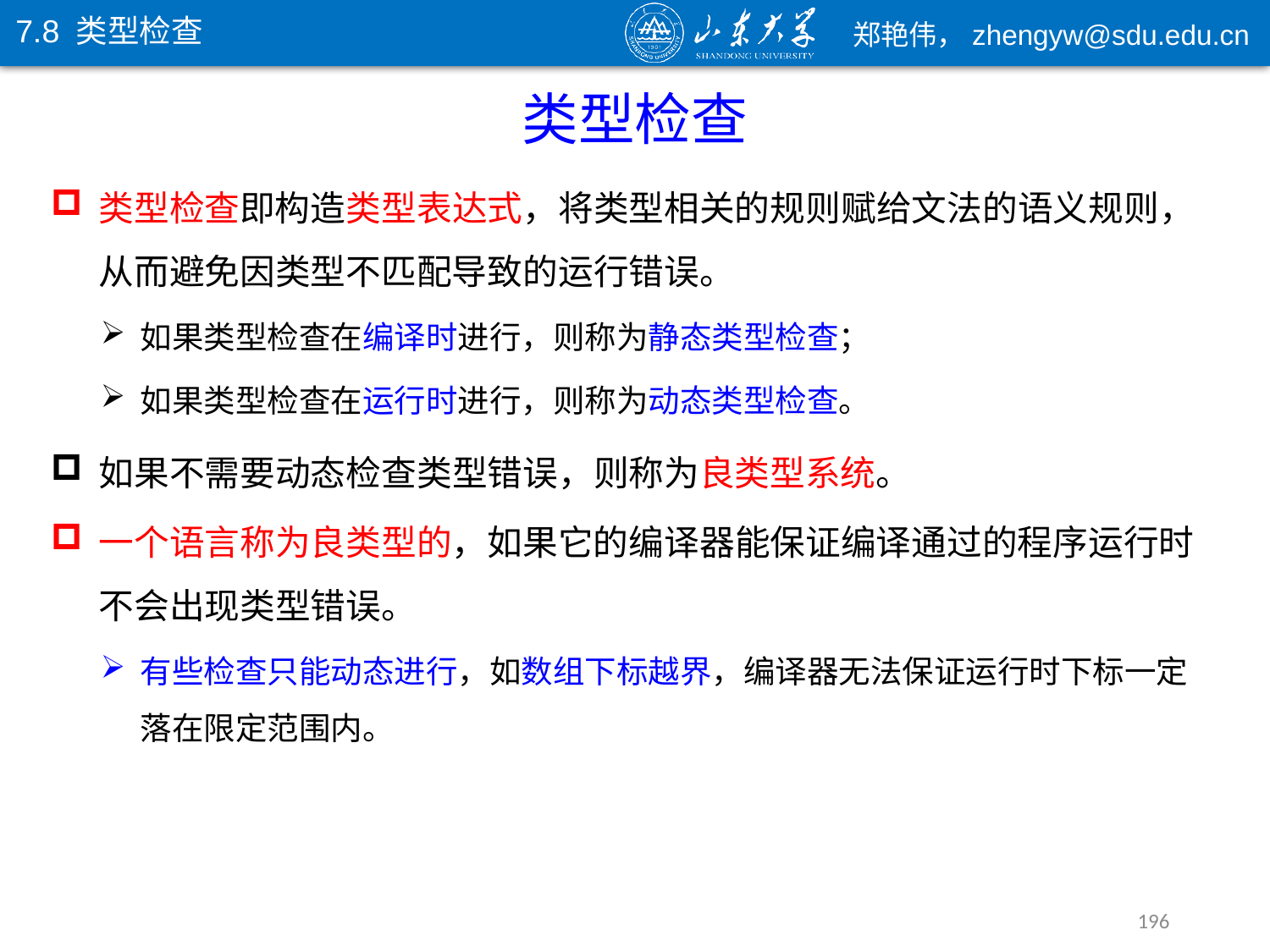

7.8 类型检查
类型检查
类型检查即构造类型表达式，将类型相关的规则赋给文法的语义规则，从而避免因类型不匹配导致的运行错误。
如果类型检查在编译时进行，则称为静态类型检查；
如果类型检查在运行时进行，则称为动态类型检查。
如果不需要动态检查类型错误，则称为良类型系统。
一个语言称为良类型的，如果它的编译器能保证编译通过的程序运行时不会出现类型错误。
有些检查只能动态进行，如数组下标越界，编译器无法保证运行时下标一定落在限定范围内。
196